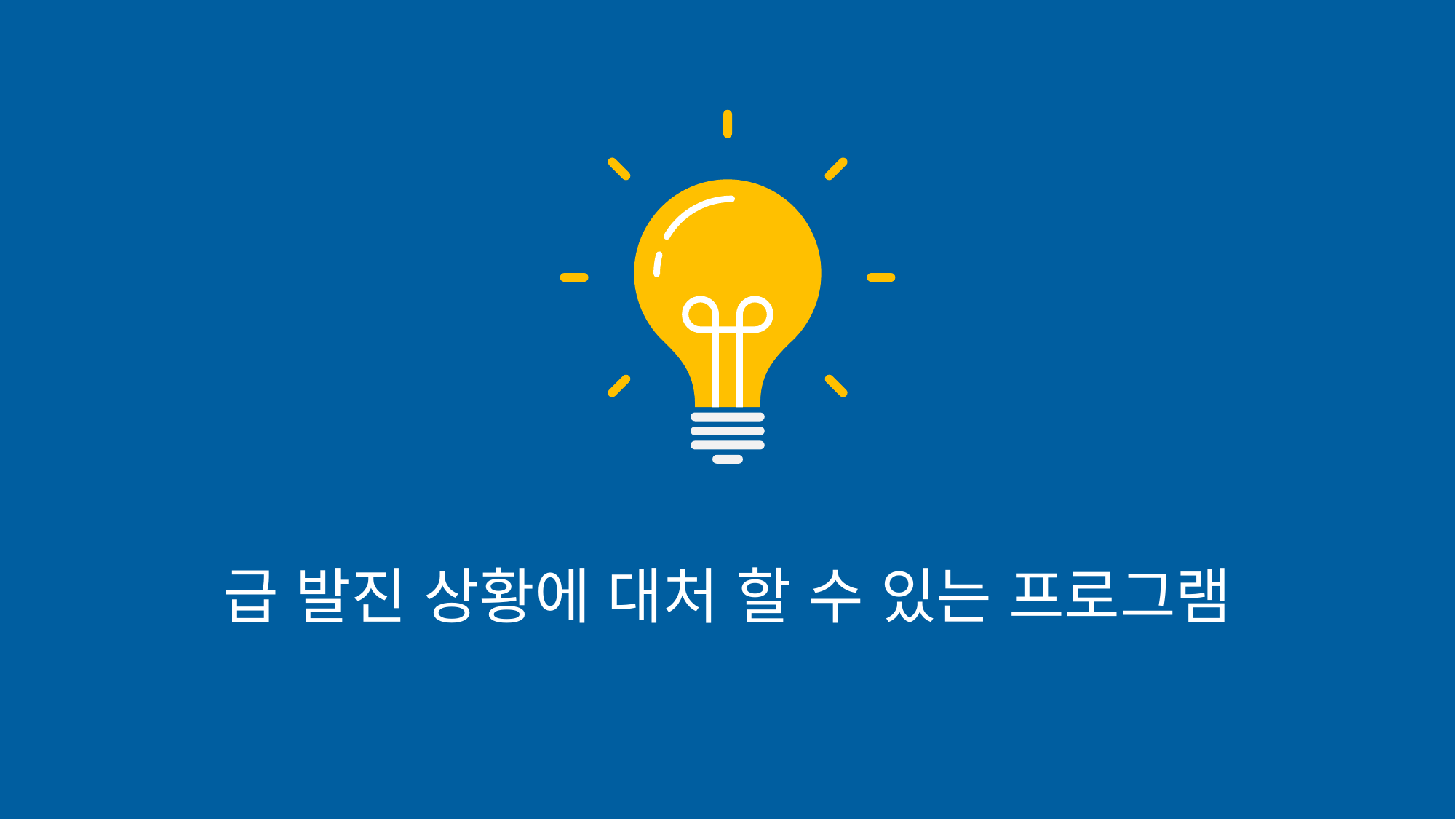

급 발진 상황에 대처 할 수 있는 프로그램